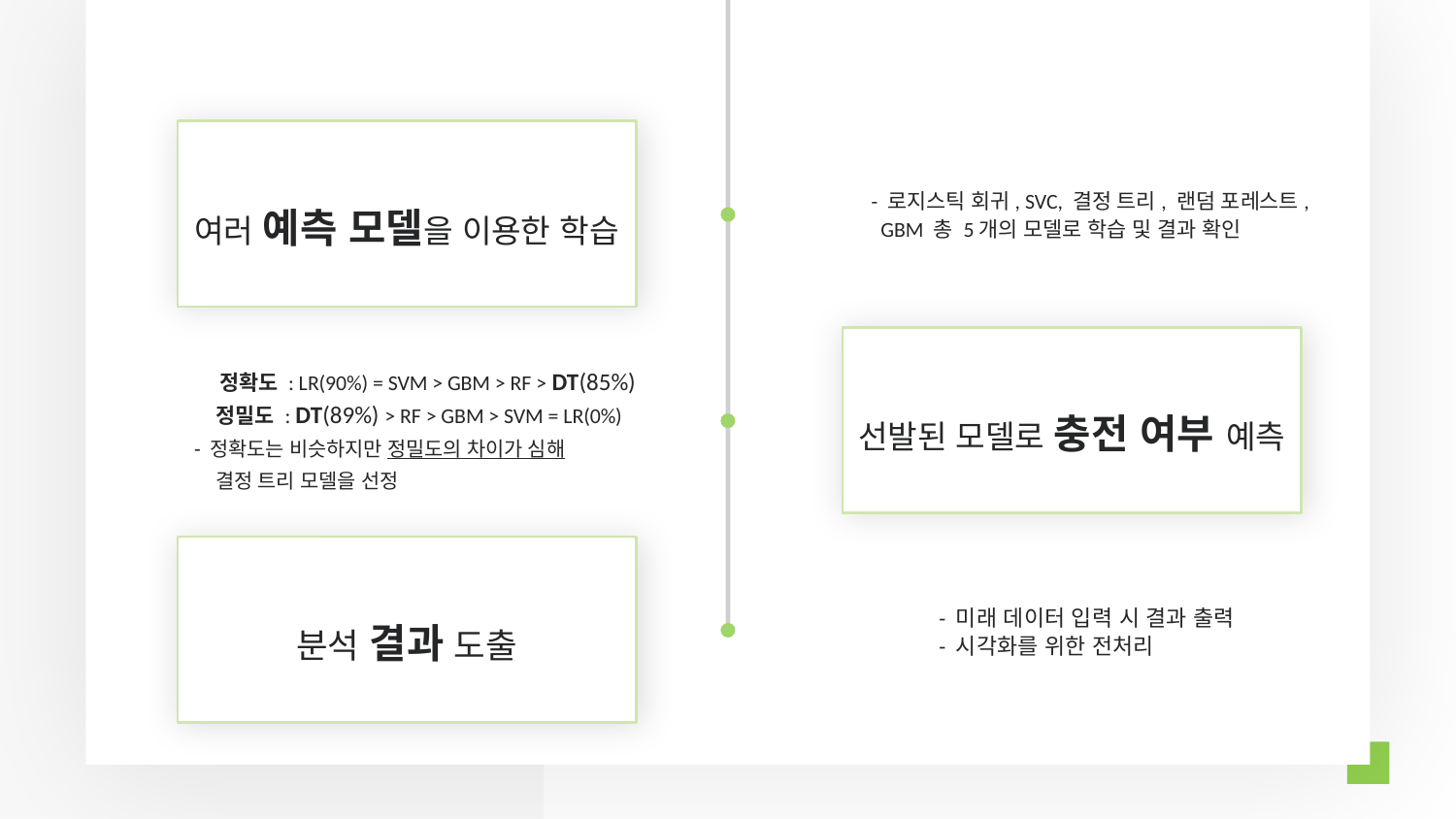

여러 예측 모델을 이용한 학습
- 로지스틱 회귀, SVC, 결정 트리, 랜덤 포레스트,
  GBM 총 5개의 모델로 학습 및 결과 확인

  정확도 : LR(90%) = SVM > GBM > RF > DT(85%)
정밀도 : DT(89%) > RF > GBM > SVM = LR(0%)
- 정확도는 비슷하지만 정밀도의 차이가 심해
   결정 트리 모델을 선정
선발된 모델로 충전 여부 예측

분석 결과 도출
- 미래 데이터 입력 시 결과 출력
- 시각화를 위한 전처리